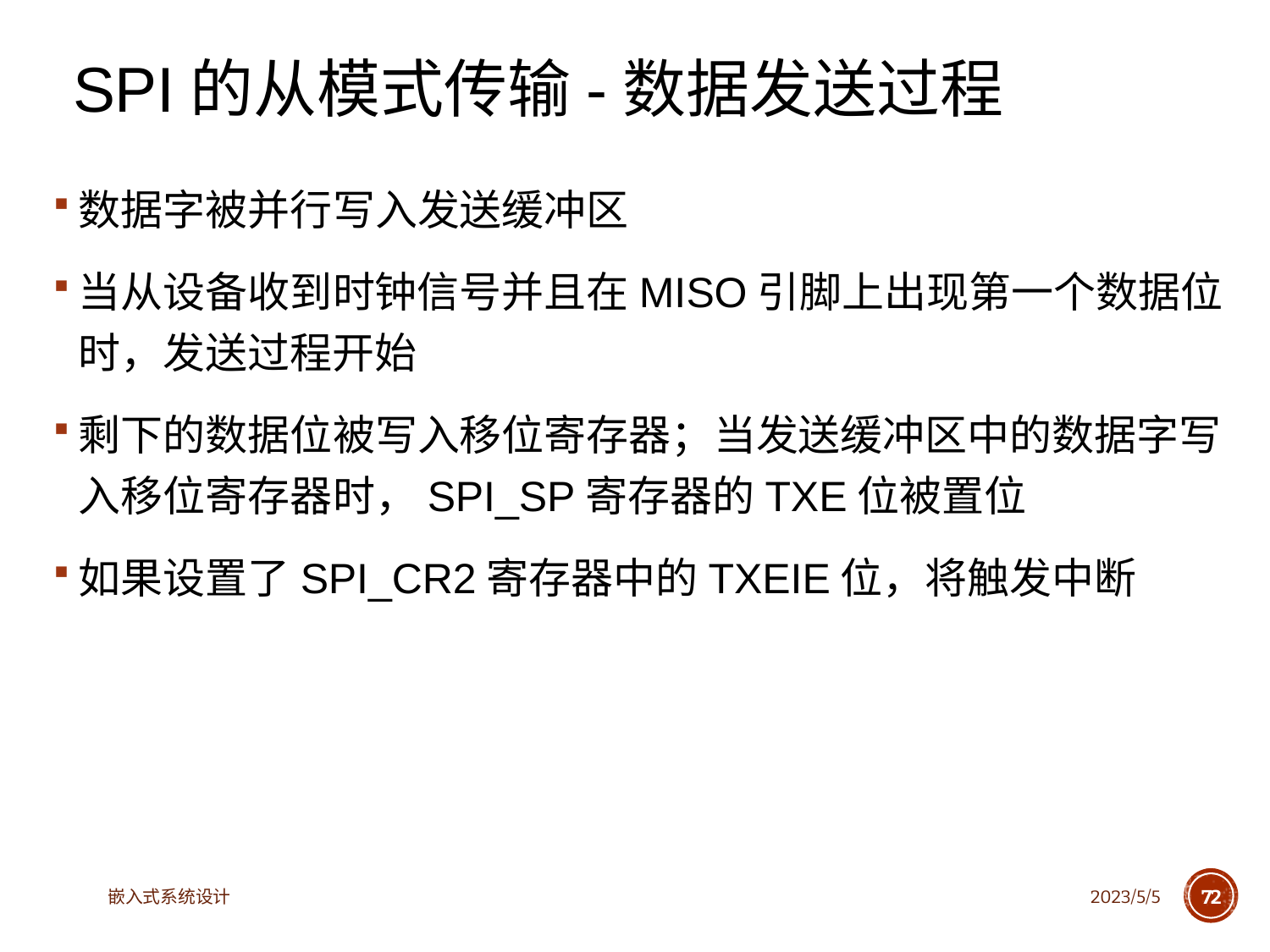

# SPI的从模式传输-数据发送过程
数据字被并行写入发送缓冲区
当从设备收到时钟信号并且在MISO引脚上出现第一个数据位时，发送过程开始
剩下的数据位被写入移位寄存器；当发送缓冲区中的数据字写入移位寄存器时，SPI_SP寄存器的TXE位被置位
如果设置了SPI_CR2寄存器中的TXEIE位，将触发中断

嵌入式系统设计
2023/5/5
72